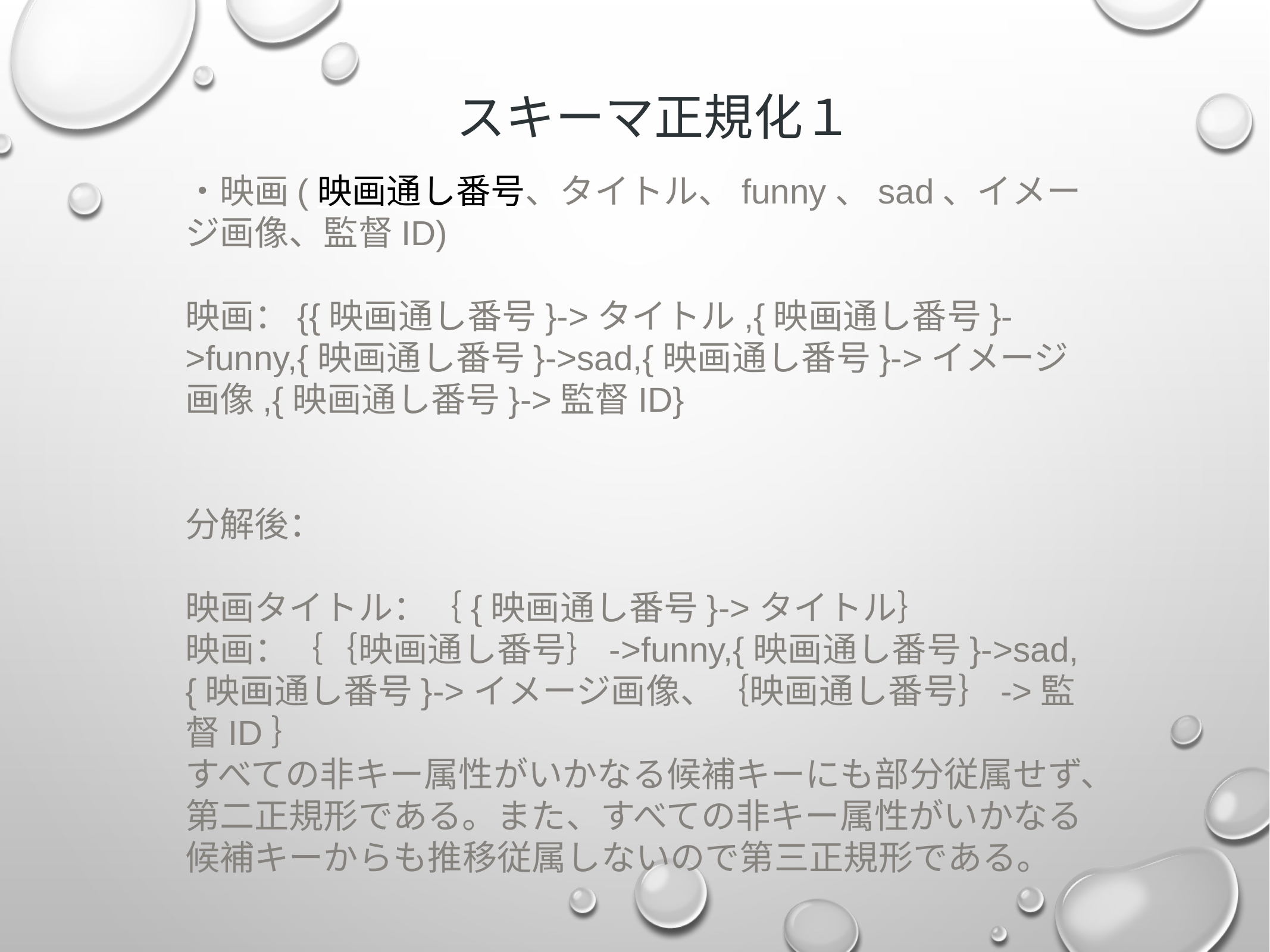

スキーマ正規化１
・映画(映画通し番号、タイトル、funny、sad、イメージ画像、監督ID)

映画：{{映画通し番号}->タイトル,{映画通し番号}->funny,{映画通し番号}->sad,{映画通し番号}->イメージ画像,{映画通し番号}->監督ID}

分解後：

映画タイトル：｛{映画通し番号}->タイトル｝
映画：｛｛映画通し番号｝->funny,{映画通し番号}->sad,{映画通し番号}->イメージ画像、｛映画通し番号｝->監督ID｝
すべての非キー属性がいかなる候補キーにも部分従属せず、第二正規形である。また、すべての非キー属性がいかなる候補キーからも推移従属しないので第三正規形である。